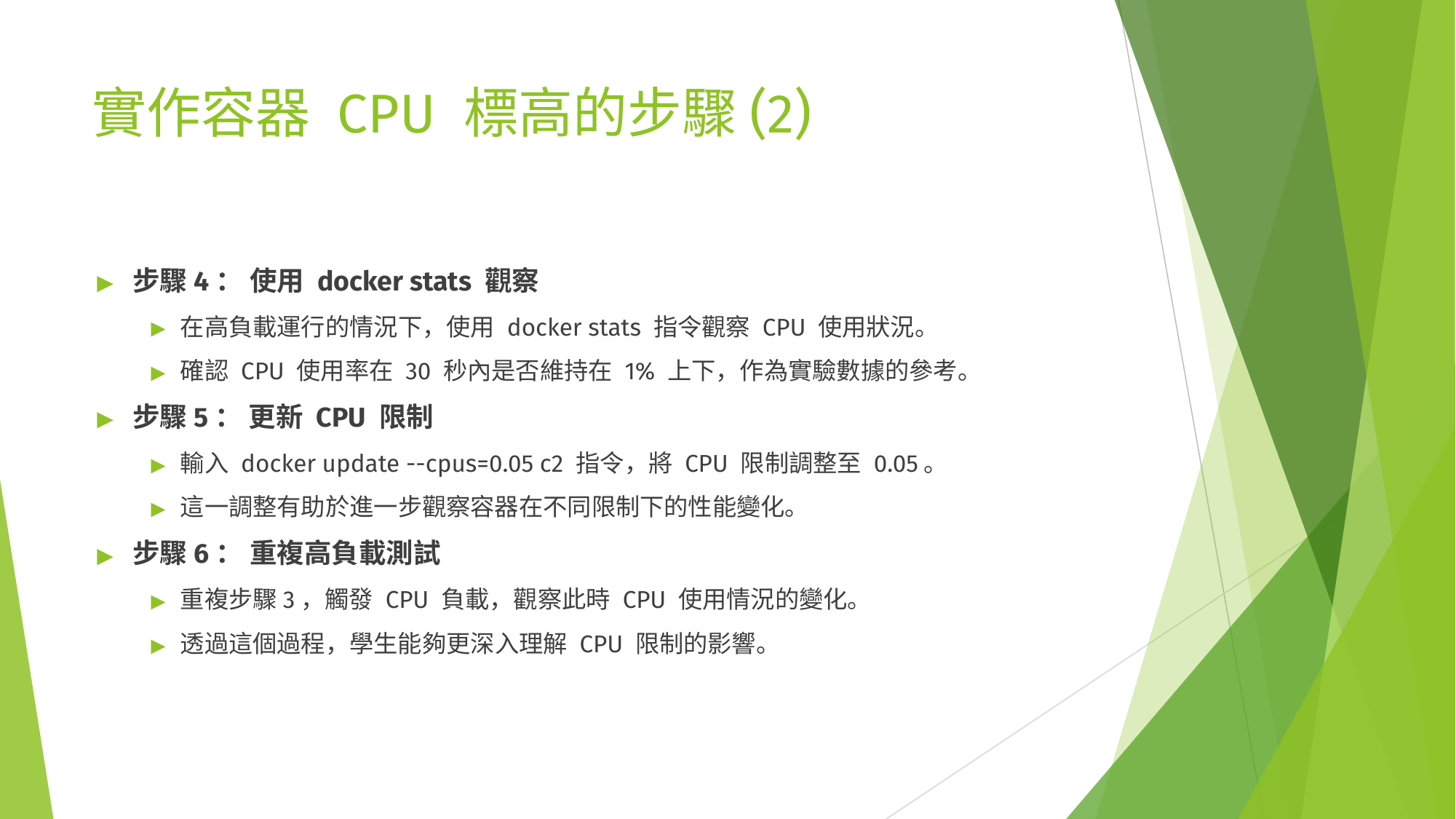

# 實作容器 CPU 標高的步驟(2)
步驟4： 使用 docker stats 觀察
在高負載運行的情況下，使用 docker stats 指令觀察 CPU 使用狀況。
確認 CPU 使用率在 30 秒內是否維持在 1% 上下，作為實驗數據的參考。
步驟5： 更新 CPU 限制
輸入 docker update --cpus=0.05 c2 指令，將 CPU 限制調整至 0.05。
這一調整有助於進一步觀察容器在不同限制下的性能變化。
步驟6： 重複高負載測試
重複步驟3，觸發 CPU 負載，觀察此時 CPU 使用情況的變化。
透過這個過程，學生能夠更深入理解 CPU 限制的影響。